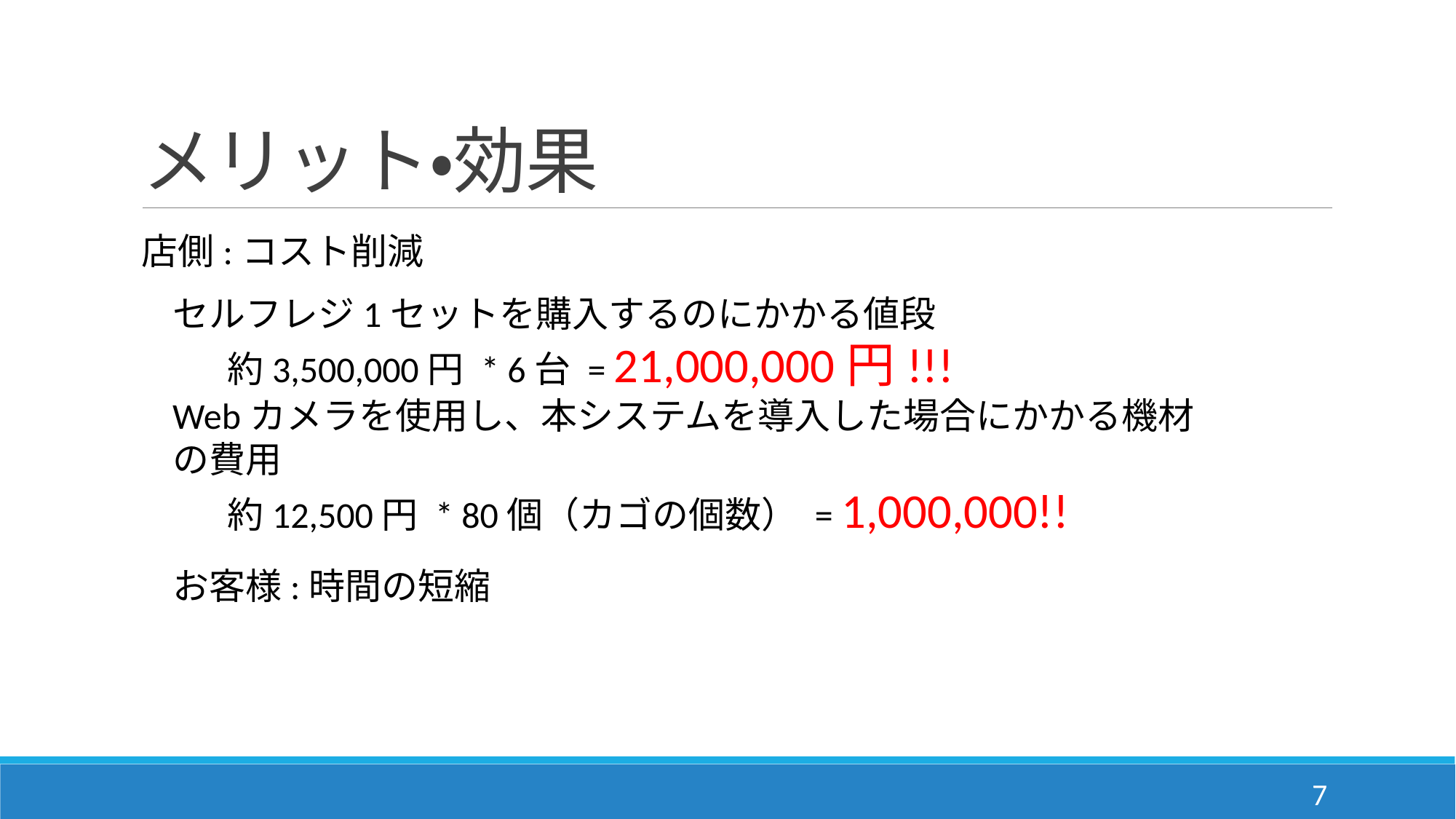

# メリット・効果
店側:コスト削減
セルフレジ1セットを購入するのにかかる値段
約3,500,000円 * 6台 = 21,000,000円!!!
Webカメラを使用し、本システムを導入した場合にかかる機材の費用
約12,500円 * 80個（カゴの個数） = 1,000,000!!
お客様:時間の短縮
7